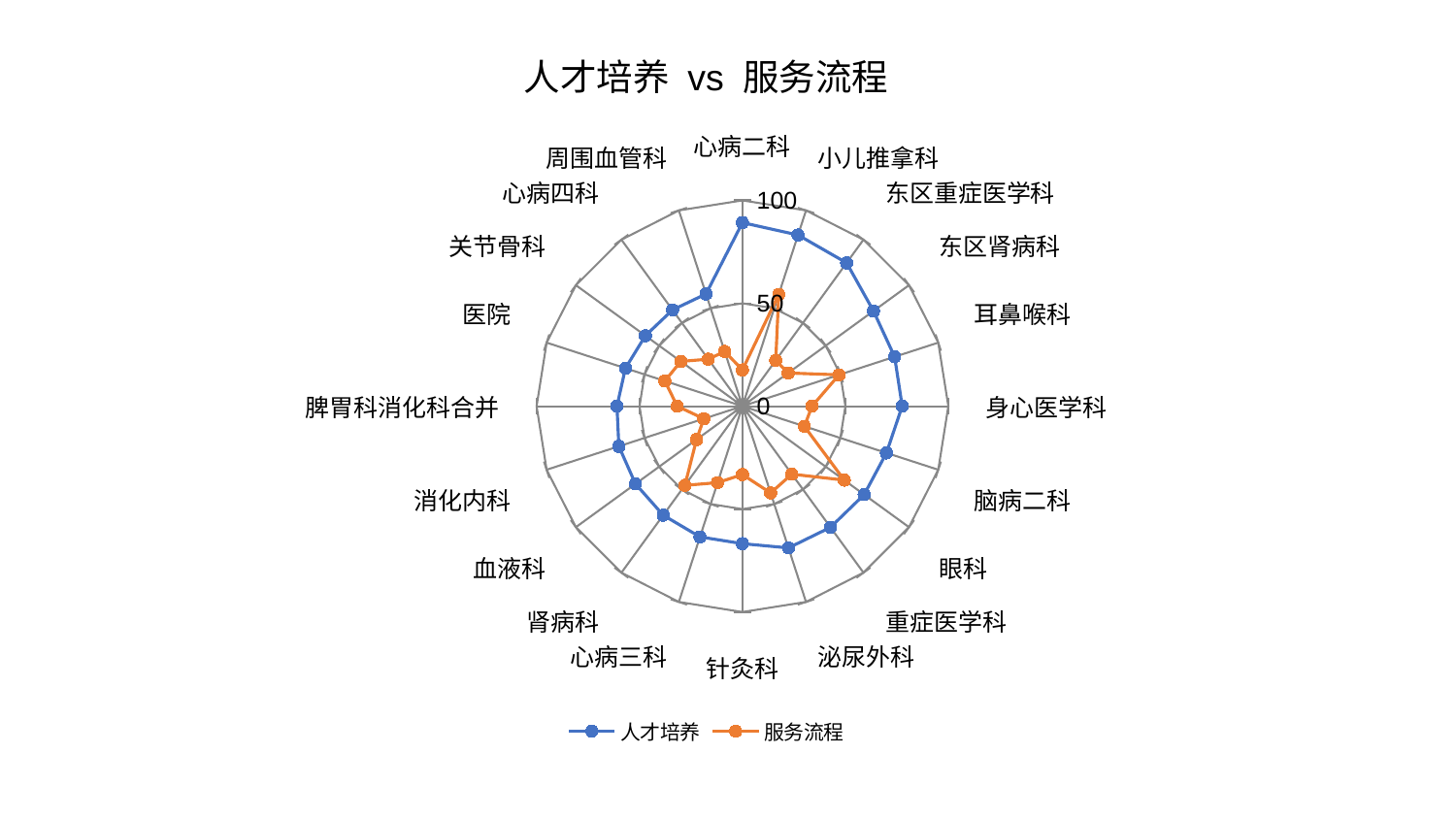

### Chart: 人才培养 vs 服务流程

| Category | 人才培养 | 服务流程 |
|---|---|---|
| 心病二科 | 89.18630006955463 | 17.65226980202351 |
| 小儿推拿科 | 87.46007616817246 | 57.08383462057492 |
| 东区重症医学科 | 86.08111473488243 | 27.52112185449223 |
| 东区肾病科 | 78.68639029636222 | 27.44945080653563 |
| 耳鼻喉科 | 77.73473427139264 | 49.32401370179849 |
| 身心医学科 | 77.61163287998554 | 33.811231361988334 |
| 脑病二科 | 73.53795919546907 | 31.62203402752791 |
| 眼科 | 73.08653382311967 | 61.11895471918926 |
| 重症医学科 | 72.76128384121505 | 40.82357686000391 |
| 泌尿外科 | 72.40351469628729 | 44.340685158841666 |
| 针灸科 | 66.80534667502316 | 33.2262621856691 |
| 心病三科 | 66.79668480856105 | 39.06826693960927 |
| 肾病科 | 65.48310846958479 | 47.59114033150776 |
| 血液科 | 64.23027991950991 | 27.578312227650322 |
| 消化内科 | 63.12067480395489 | 19.751314567313553 |
| 脾胃科消化科合并 | 60.968614282109534 | 31.67147090087198 |
| 医院 | 59.74948451304334 | 39.63914562759852 |
| 关节骨科 | 58.28412141434952 | 37.0359903793736 |
| 心病四科 | 57.81322564607893 | 28.224537759347832 |
| 周围血管科 | 57.32982509631032 | 27.95029731287493 |
91